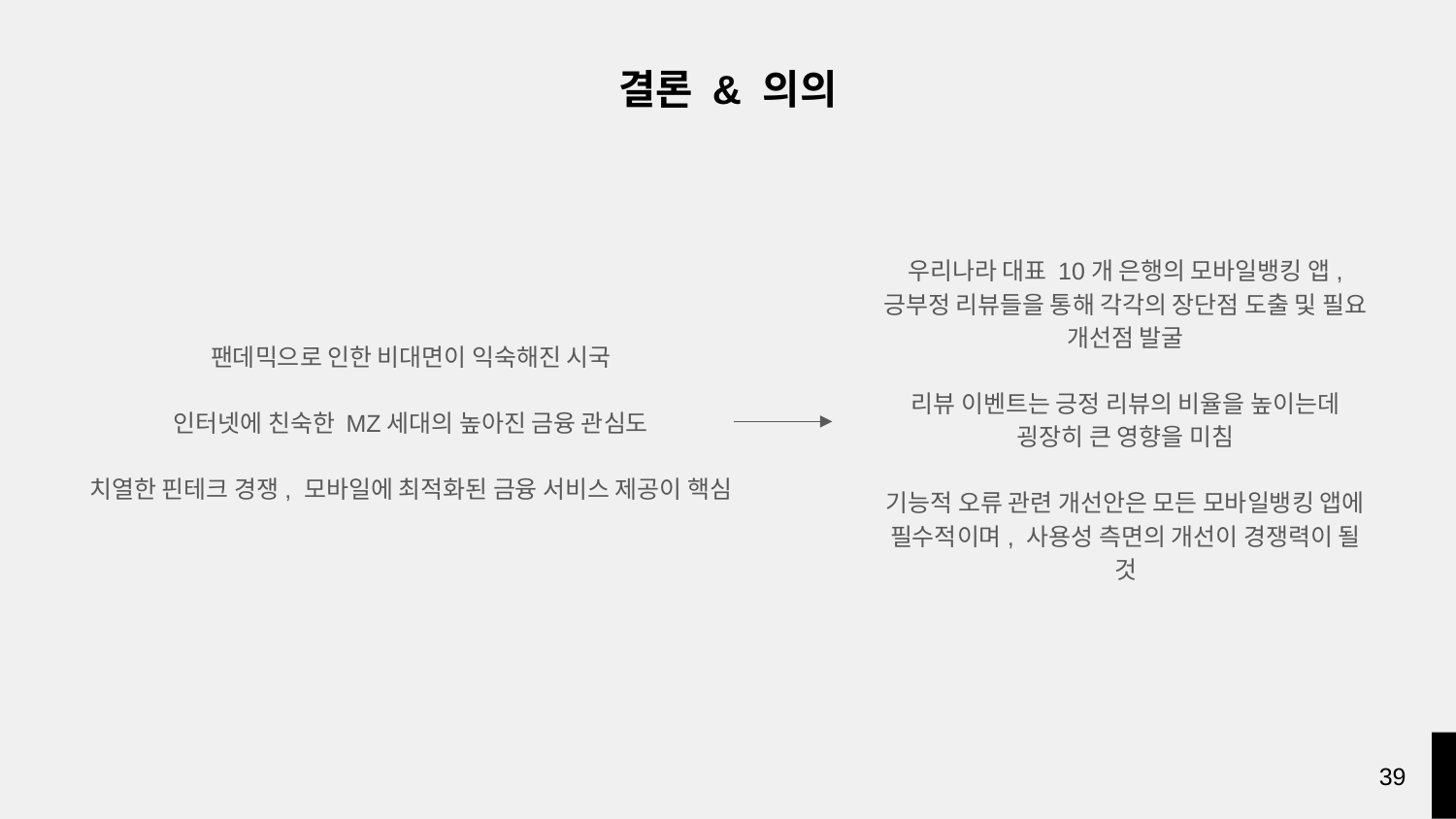

결론 & 의의
우리나라 대표 10개 은행의 모바일뱅킹 앱, 긍부정 리뷰들을 통해 각각의 장단점 도출 및 필요 개선점 발굴
리뷰 이벤트는 긍정 리뷰의 비율을 높이는데 굉장히 큰 영향을 미침
기능적 오류 관련 개선안은 모든 모바일뱅킹 앱에 필수적이며, 사용성 측면의 개선이 경쟁력이 될 것

팬데믹으로 인한 비대면이 익숙해진 시국
인터넷에 친숙한 MZ세대의 높아진 금융 관심도
치열한 핀테크 경쟁, 모바일에 최적화된 금융 서비스 제공이 핵심
39